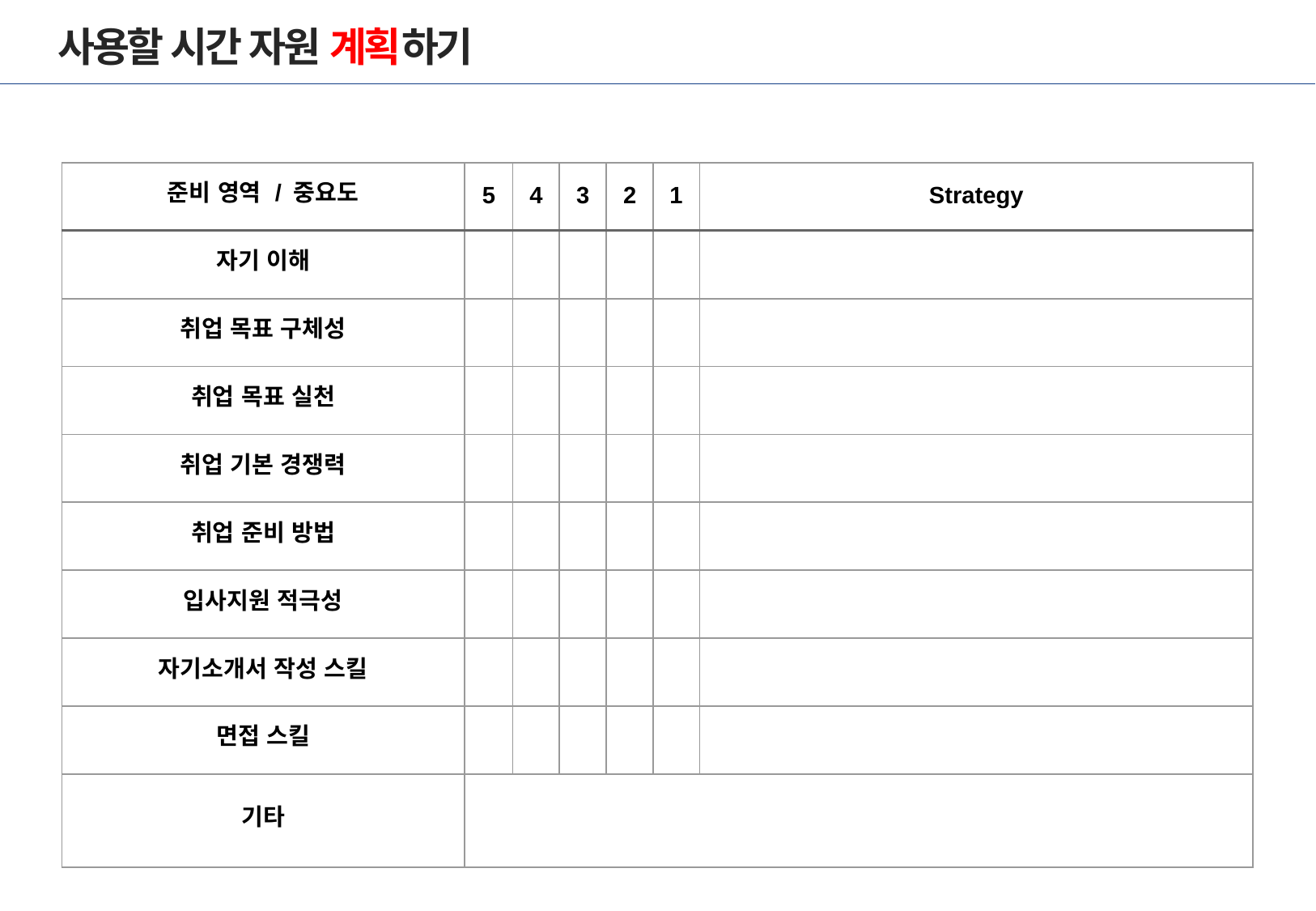

# 사용할 시간 자원 계획하기
| 준비 영역 / 중요도 | 5 | 4 | 3 | 2 | 1 | Strategy |
| --- | --- | --- | --- | --- | --- | --- |
| 자기 이해 |  |  |  |  |  |  |
| 취업 목표 구체성 |  |  |  |  |  |  |
| 취업 목표 실천 |  |  |  |  |  |  |
| 취업 기본 경쟁력 |  |  |  |  |  |  |
| 취업 준비 방법 |  |  |  |  |  |  |
| 입사지원 적극성 |  |  |  |  |  |  |
| 자기소개서 작성 스킬 |  |  |  |  |  |  |
| 면접 스킬 |  |  |  |  |  |  |
| 기타 |  |  |  |  |  |  |